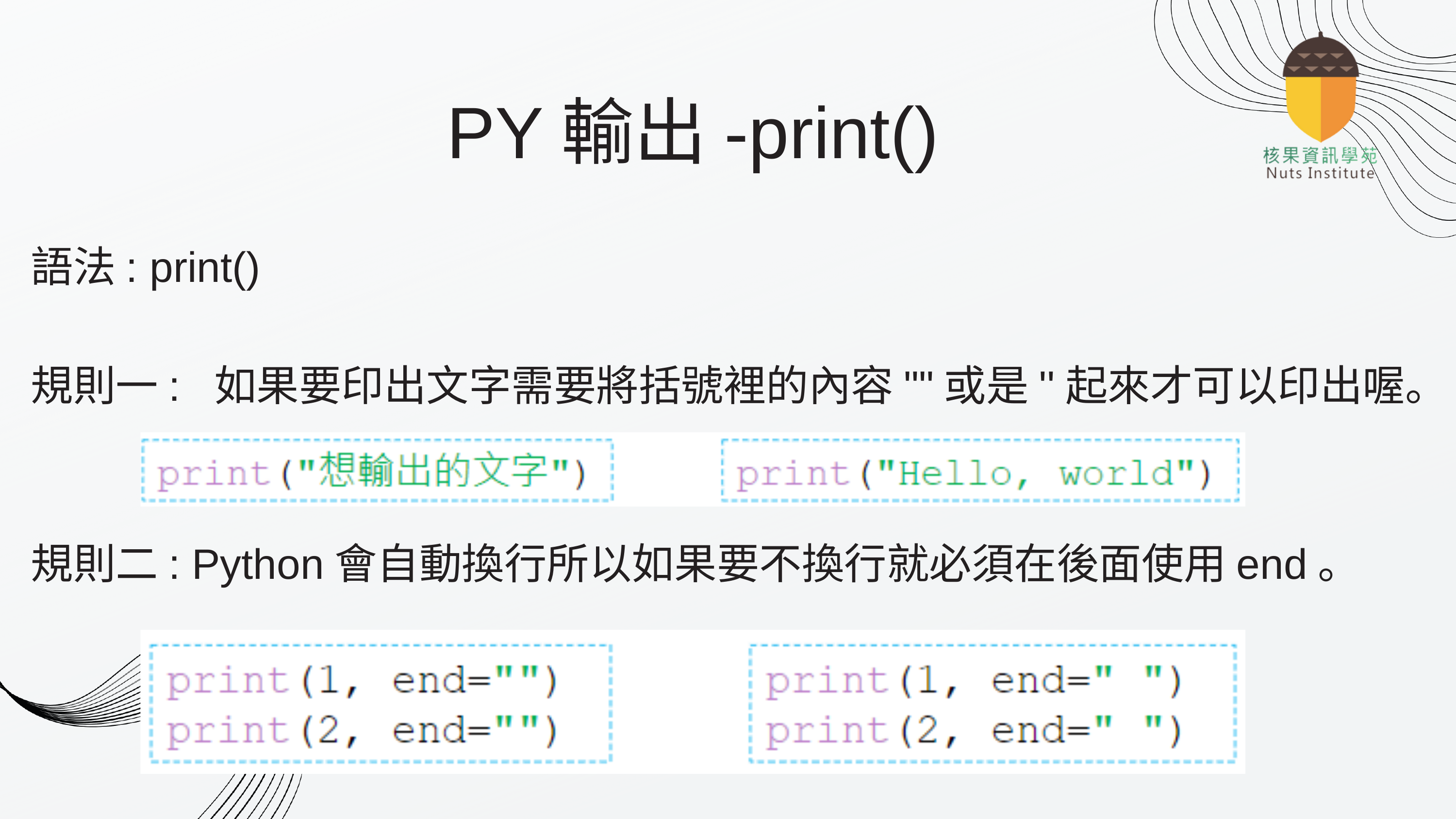

PY輸出-print()
語法: print()

規則一:  如果要印出文字需要將括號裡的內容""或是''起來才可以印出喔。

規則二: Python會自動換行所以如果要不換行就必須在後面使用end。